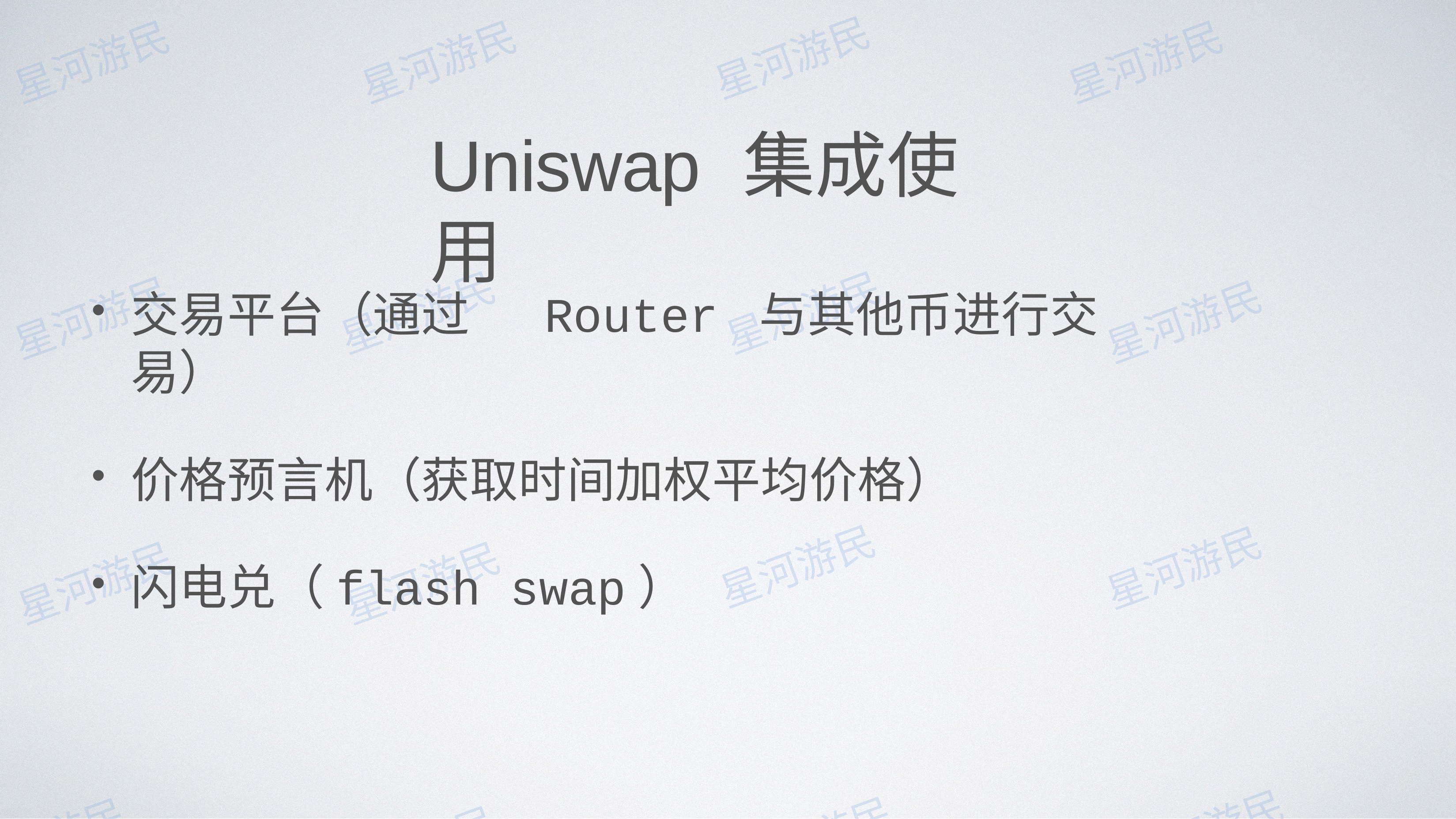

# Uniswap 集成使⽤
交易平台（通过	Router 与其他币进⾏交易）

价格预⾔机（获取时间加权平均价格）

闪电兑（flash swap）